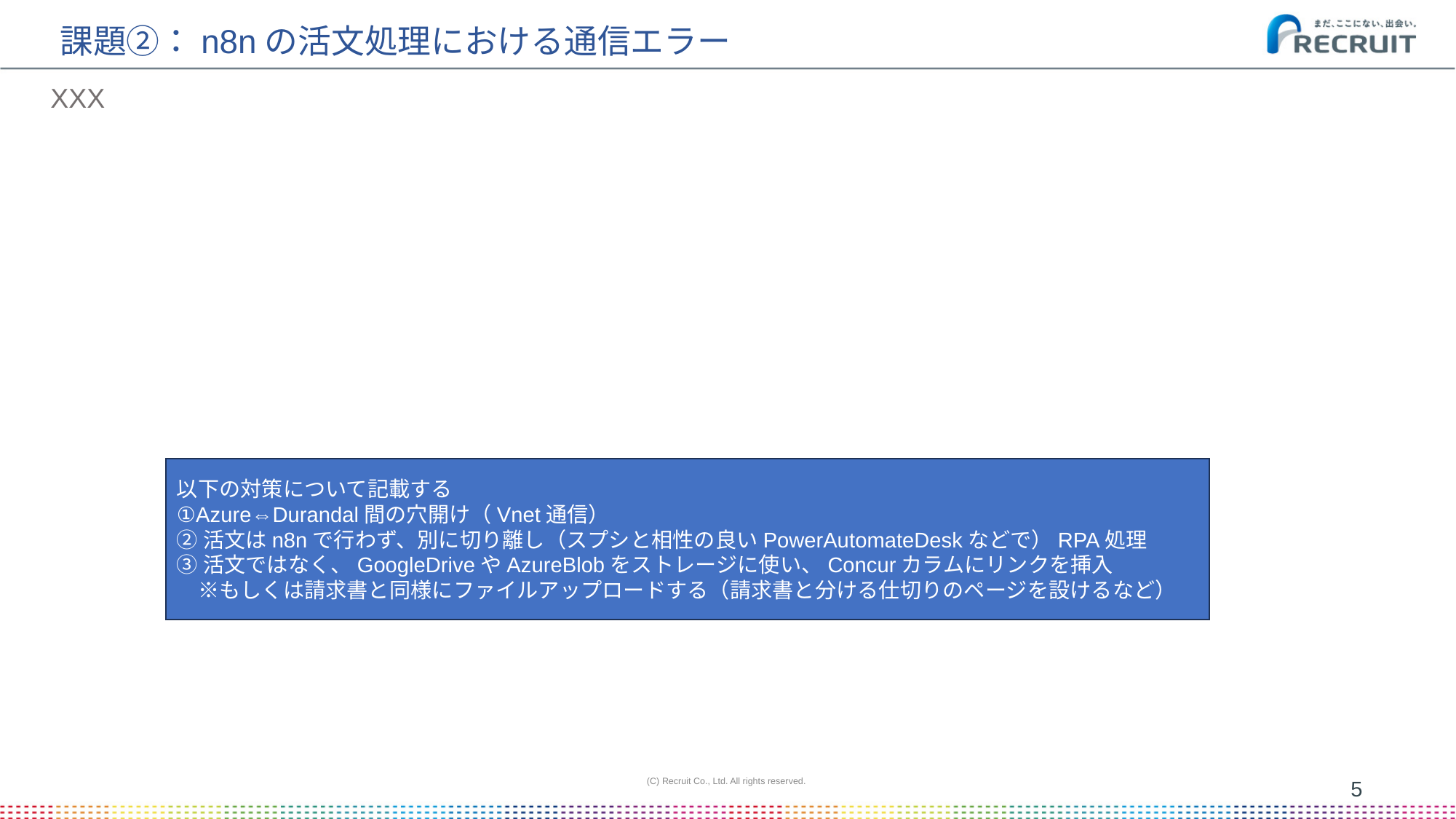

# 課題②：n8nの活文処理における通信エラー
XXX
以下の対策について記載する
①Azure⇔Durandal間の穴開け（Vnet通信）
②活文はn8nで行わず、別に切り離し（スプシと相性の良いPowerAutomateDeskなどで）RPA処理
③活文ではなく、GoogleDriveやAzureBlobをストレージに使い、Concurカラムにリンクを挿入
　※もしくは請求書と同様にファイルアップロードする（請求書と分ける仕切りのページを設けるなど）
(C) Recruit Co., Ltd. All rights reserved.